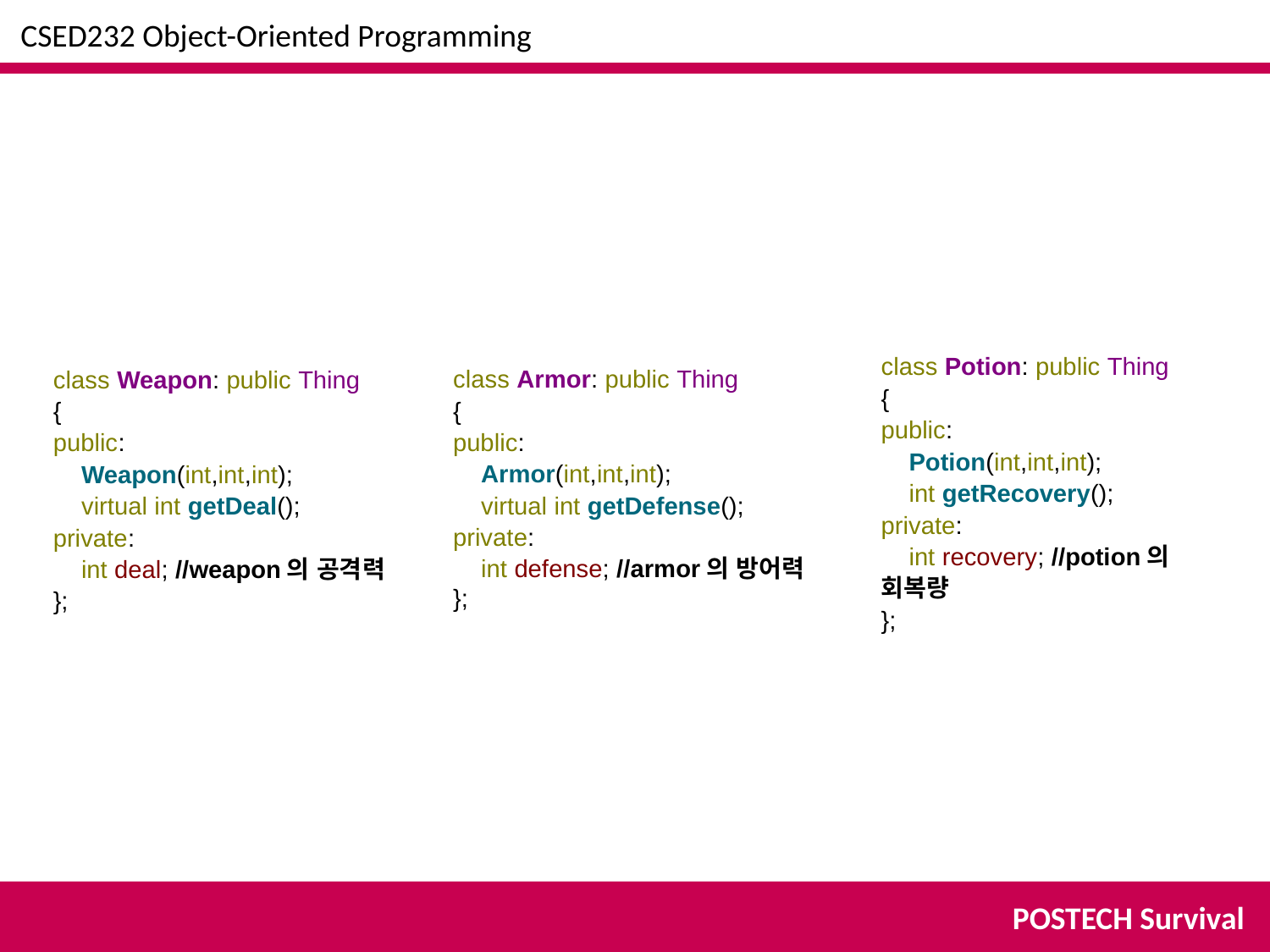

CSED232 Object-Oriented Programming
class Potion: public Thing
{
public:
    Potion(int,int,int);
    int getRecovery();
private:
    int recovery; //potion의 회복량
};
class Armor: public Thing
{
public:
    Armor(int,int,int);
    virtual int getDefense();
private:
    int defense; //armor의 방어력
};
class Weapon: public Thing
{
public:
    Weapon(int,int,int);
    virtual int getDeal();
private:
    int deal; //weapon의 공격력
};

POSTECH Survival